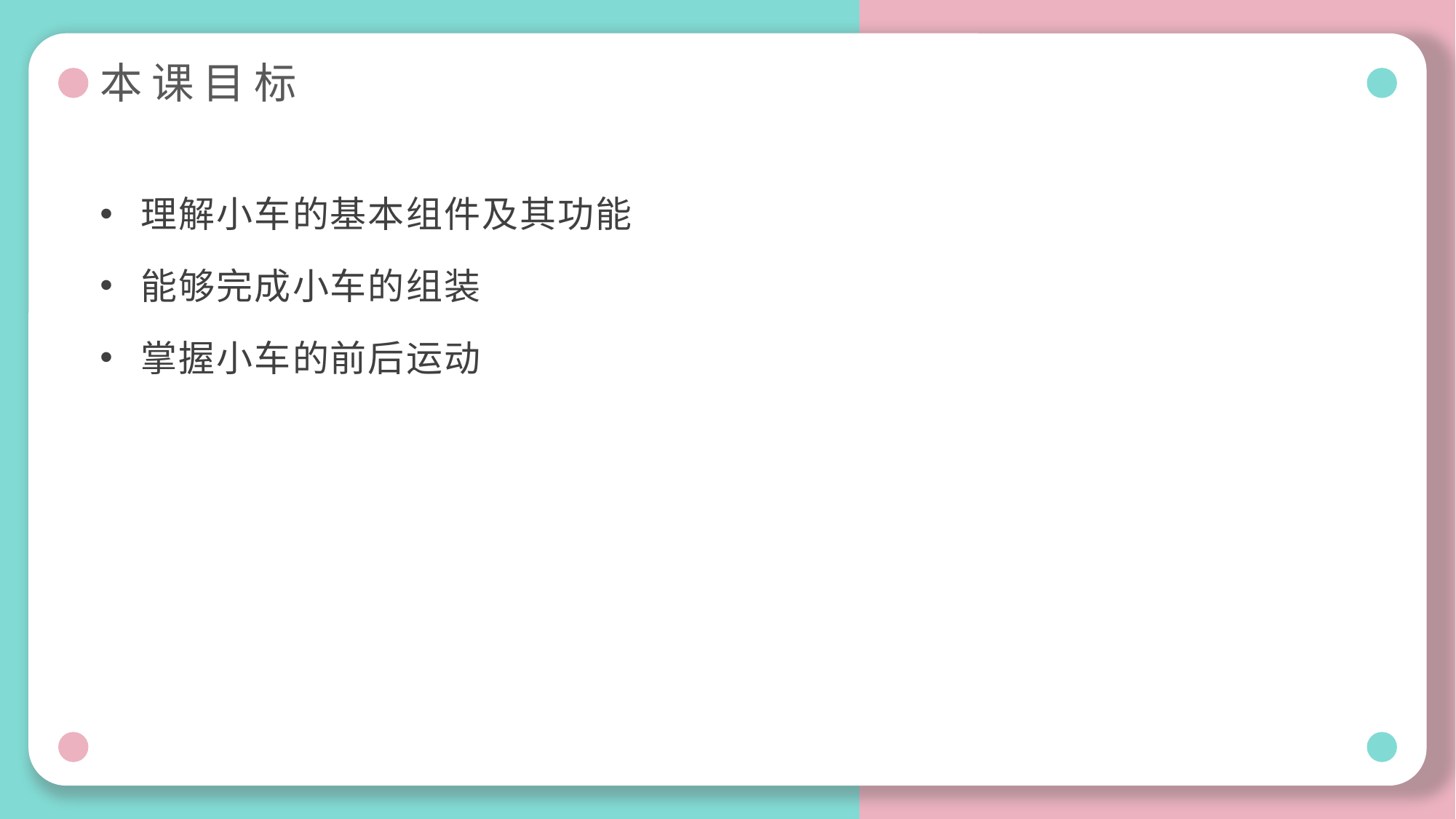

# 本课目标
理解小车的基本组件及其功能
能够完成小车的组装
掌握小车的前后运动